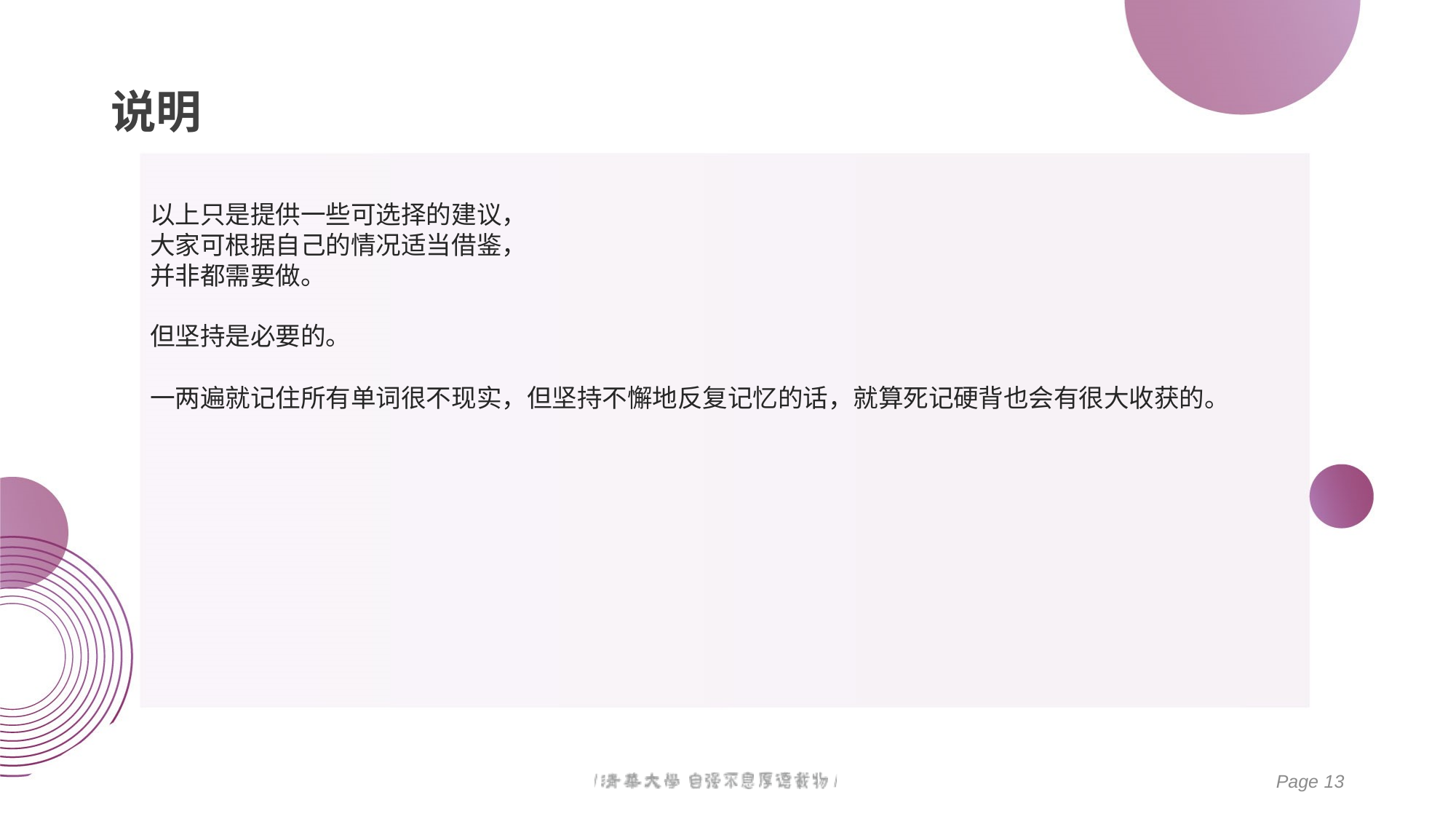

# 说明

以上只是提供一些可选择的建议，
大家可根据自己的情况适当借鉴，
并非都需要做。

但坚持是必要的。

一两遍就记住所有单词很不现实，但坚持不懈地反复记忆的话，就算死记硬背也会有很大收获的。

。

Page 13